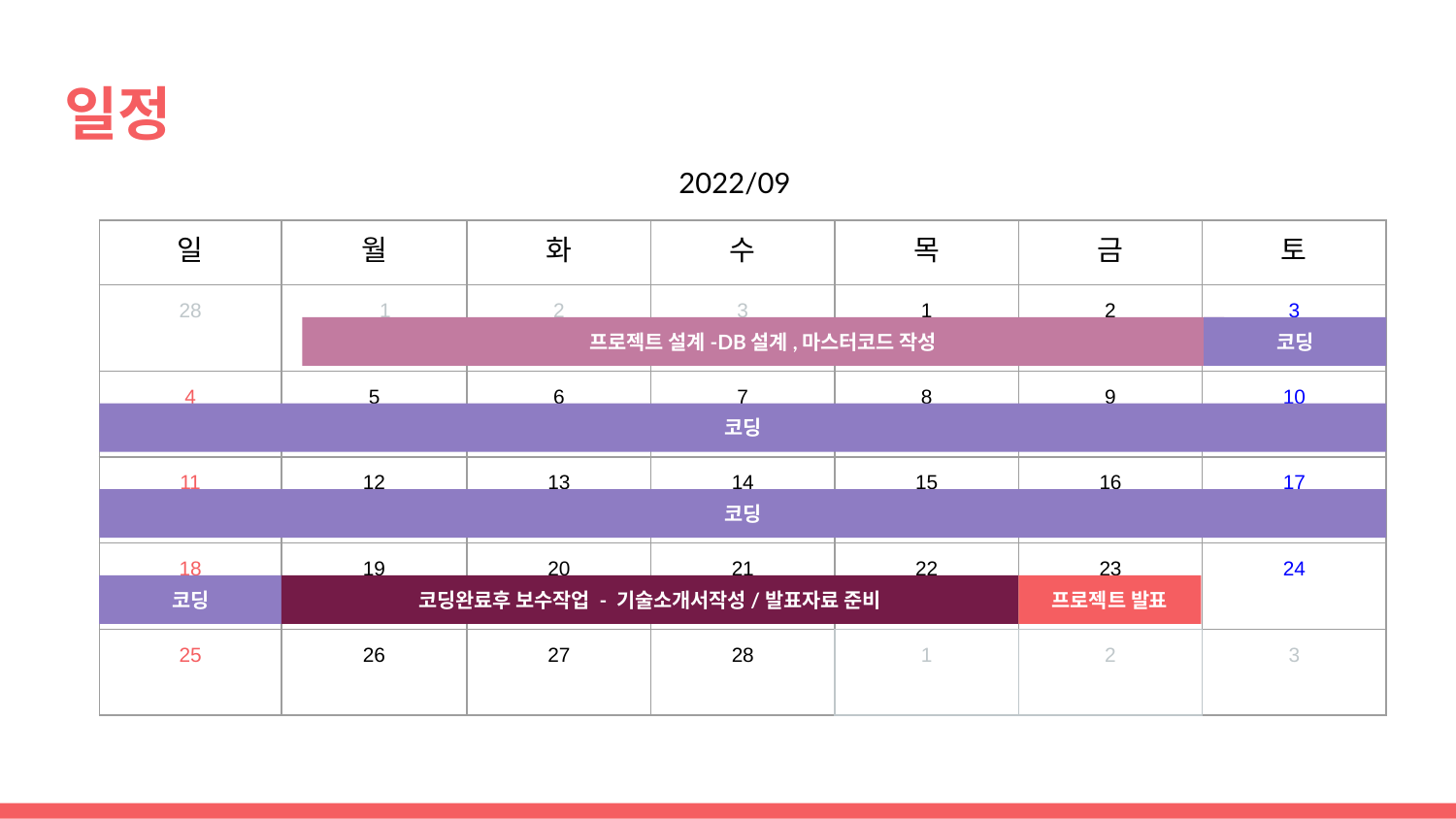

# 일정
2022/09
| 일 | 월 | 화 | 수 | 목 | 금 | 토 |
| --- | --- | --- | --- | --- | --- | --- |
| 28 | 1 | 2 | 3 | 1 | 2 | 3 |
| 4 | 5 | 6 | 7 | 8 | 9 | 10 |
| 11 | 12 | 13 | 14 | 15 | 16 | 17 |
| 18 | 19 | 20 | 21 | 22 | 23 | 24 |
| 25 | 26 | 27 | 28 | 1 | 2 | 3 |
프로젝트 설계-DB설계,마스터코드 작성
코딩
코딩
코딩
코딩
코딩완료후 보수작업 - 기술소개서작성/발표자료 준비
프로젝트 발표